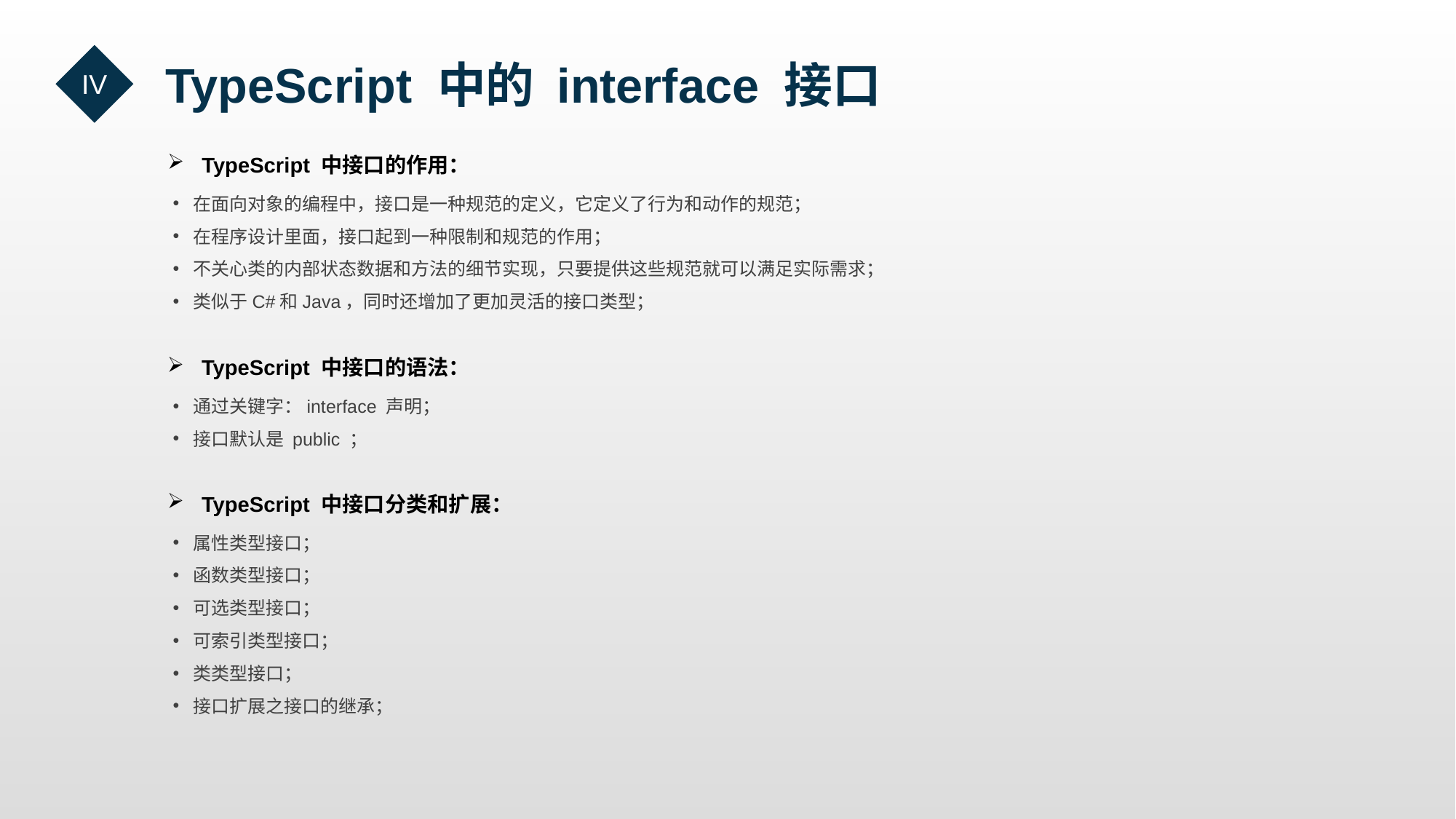

TypeScript 中的 interface 接口
IV
TypeScript 中接口的作用：
在面向对象的编程中，接口是一种规范的定义，它定义了行为和动作的规范；
在程序设计里面，接口起到一种限制和规范的作用；
不关心类的内部状态数据和方法的细节实现，只要提供这些规范就可以满足实际需求；
类似于C#和Java，同时还增加了更加灵活的接口类型；
TypeScript 中接口的语法：
通过关键字：interface 声明；
接口默认是 public ；
TypeScript 中接口分类和扩展：
属性类型接口；
函数类型接口；
可选类型接口；
可索引类型接口；
类类型接口；
接口扩展之接口的继承；